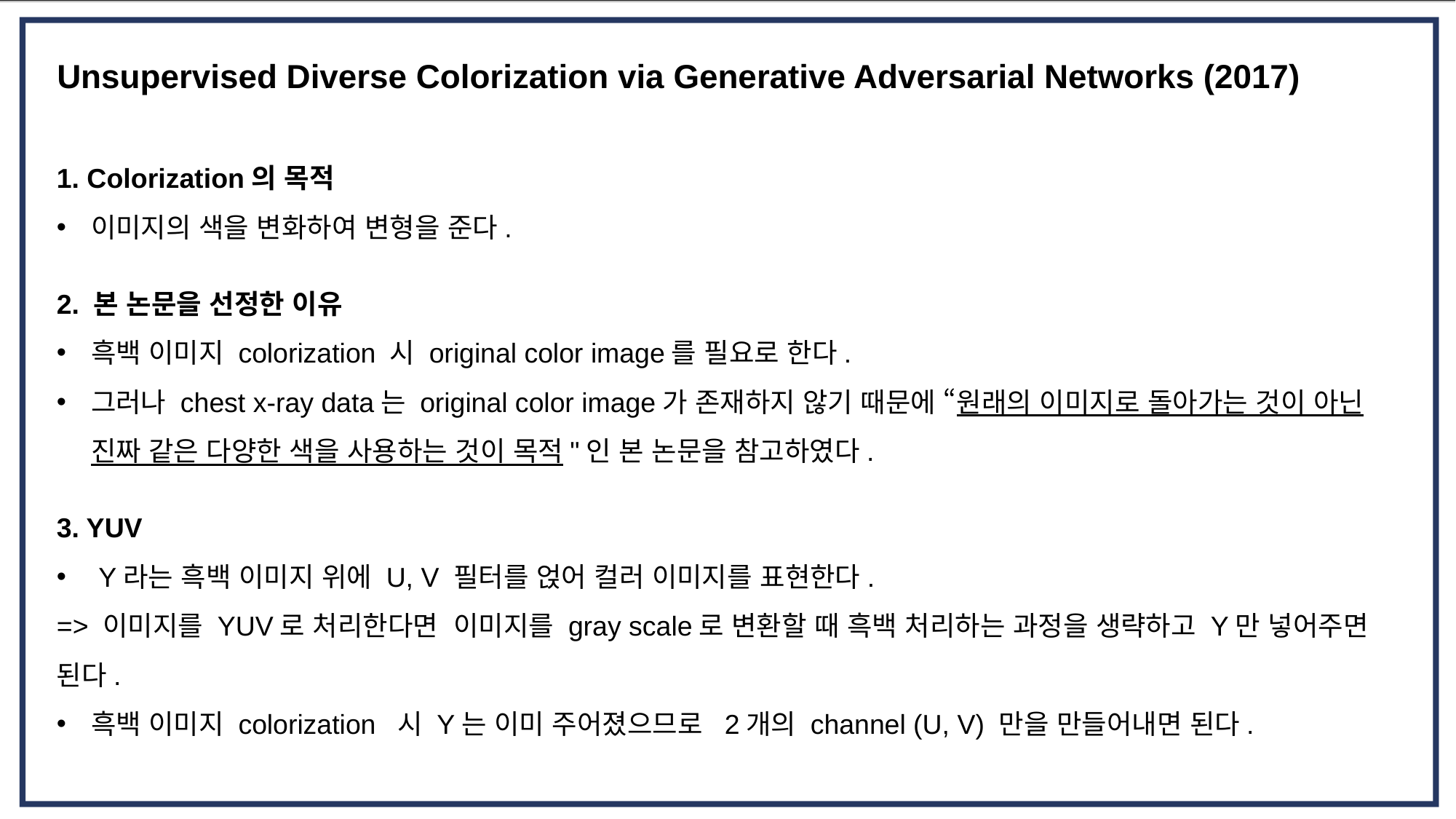

# Unsupervised Diverse Colorization via Generative Adversarial Networks (2017)
1. Colorization의 목적
이미지의 색을 변화하여 변형을 준다.

2. 본 논문을 선정한 이유
흑백 이미지 colorization 시 original color image를 필요로 한다.
그러나 chest x-ray data는 original color image가 존재하지 않기 때문에 “원래의 이미지로 돌아가는 것이 아닌 진짜 같은 다양한 색을 사용하는 것이 목적"인 본 논문을 참고하였다.

3. YUV
 Y라는 흑백 이미지 위에 U, V 필터를 얹어 컬러 이미지를 표현한다.
=> 이미지를 YUV로 처리한다면  이미지를 gray scale로 변환할 때 흑백 처리하는 과정을 생략하고 Y만 넣어주면 된다.
흑백 이미지 colorization  시 Y는 이미 주어졌으므로  2개의 channel (U, V) 만을 만들어내면 된다.